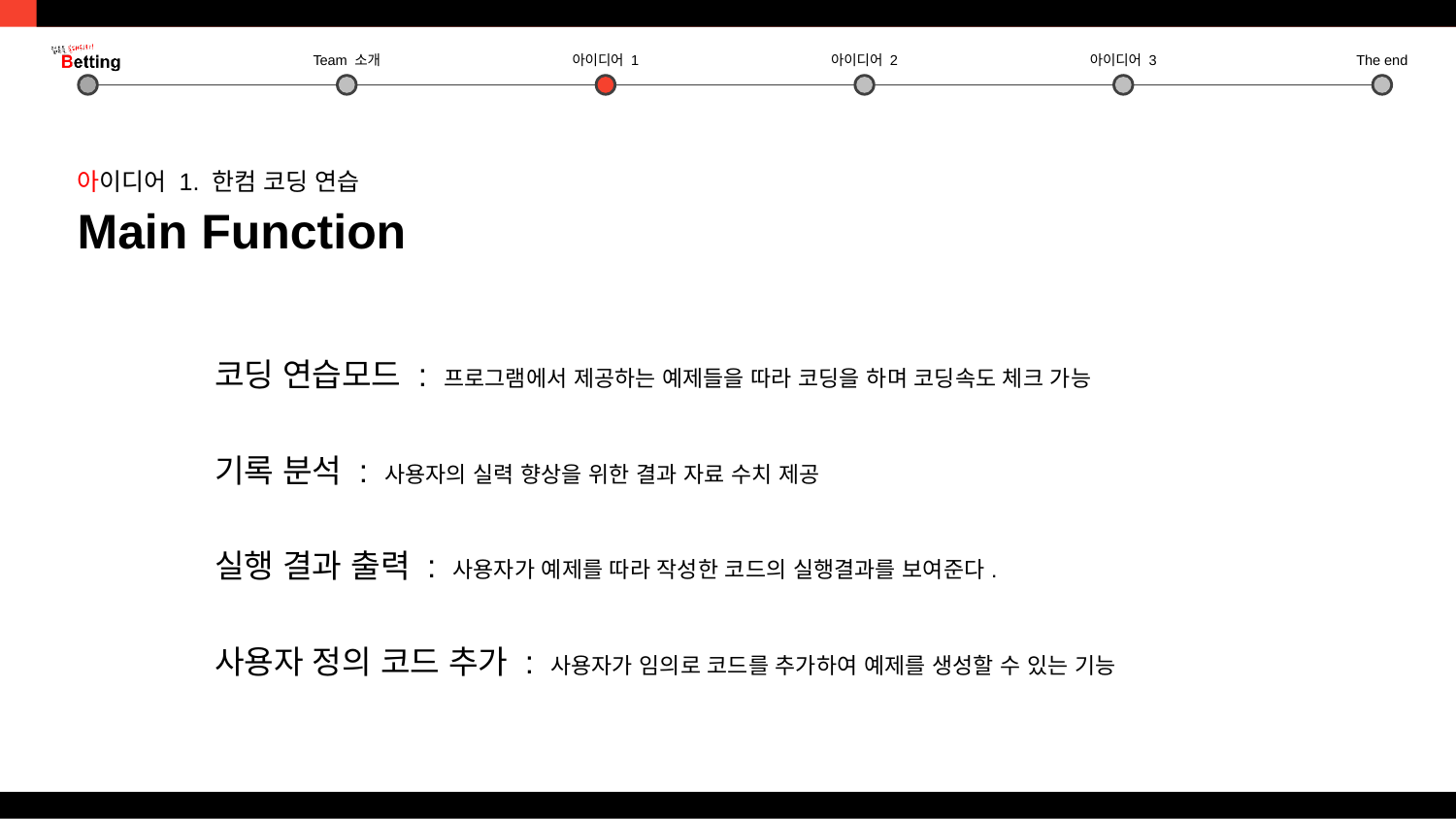

아이디어 1. 한컴 코딩 연습
Main Function
코딩 연습모드 : 프로그램에서 제공하는 예제들을 따라 코딩을 하며 코딩속도 체크 가능
기록 분석 : 사용자의 실력 향상을 위한 결과 자료 수치 제공
실행 결과 출력 : 사용자가 예제를 따라 작성한 코드의 실행결과를 보여준다.
사용자 정의 코드 추가 : 사용자가 임의로 코드를 추가하여 예제를 생성할 수 있는 기능